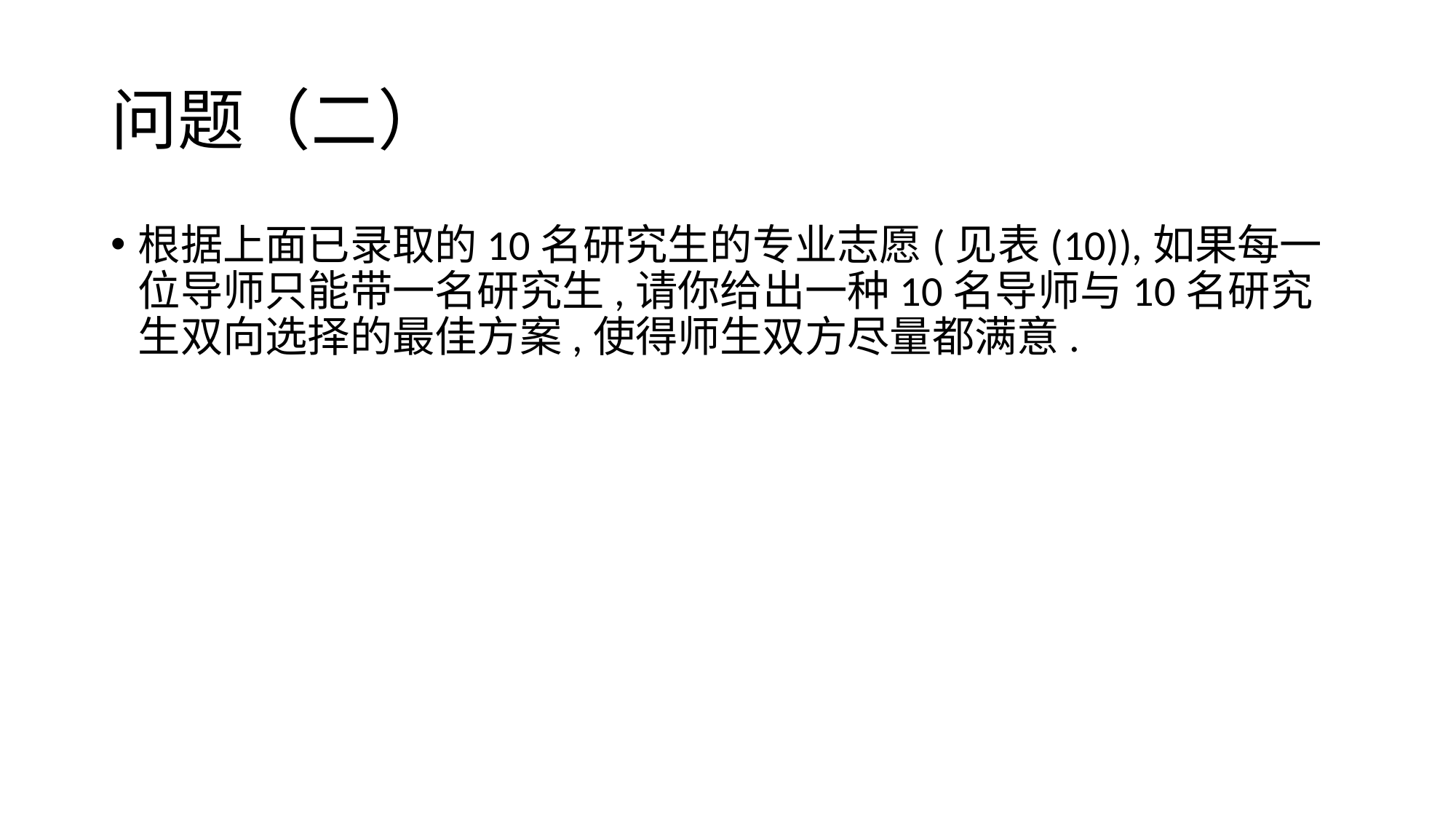

# 问题（二）

根据上面已录取的10名研究生的专业志愿(见表(10)),如果每一位导师只能带一名研究生,请你给出一种10名导师与10名研究生双向选择的最佳方案,使得师生双方尽量都满意.